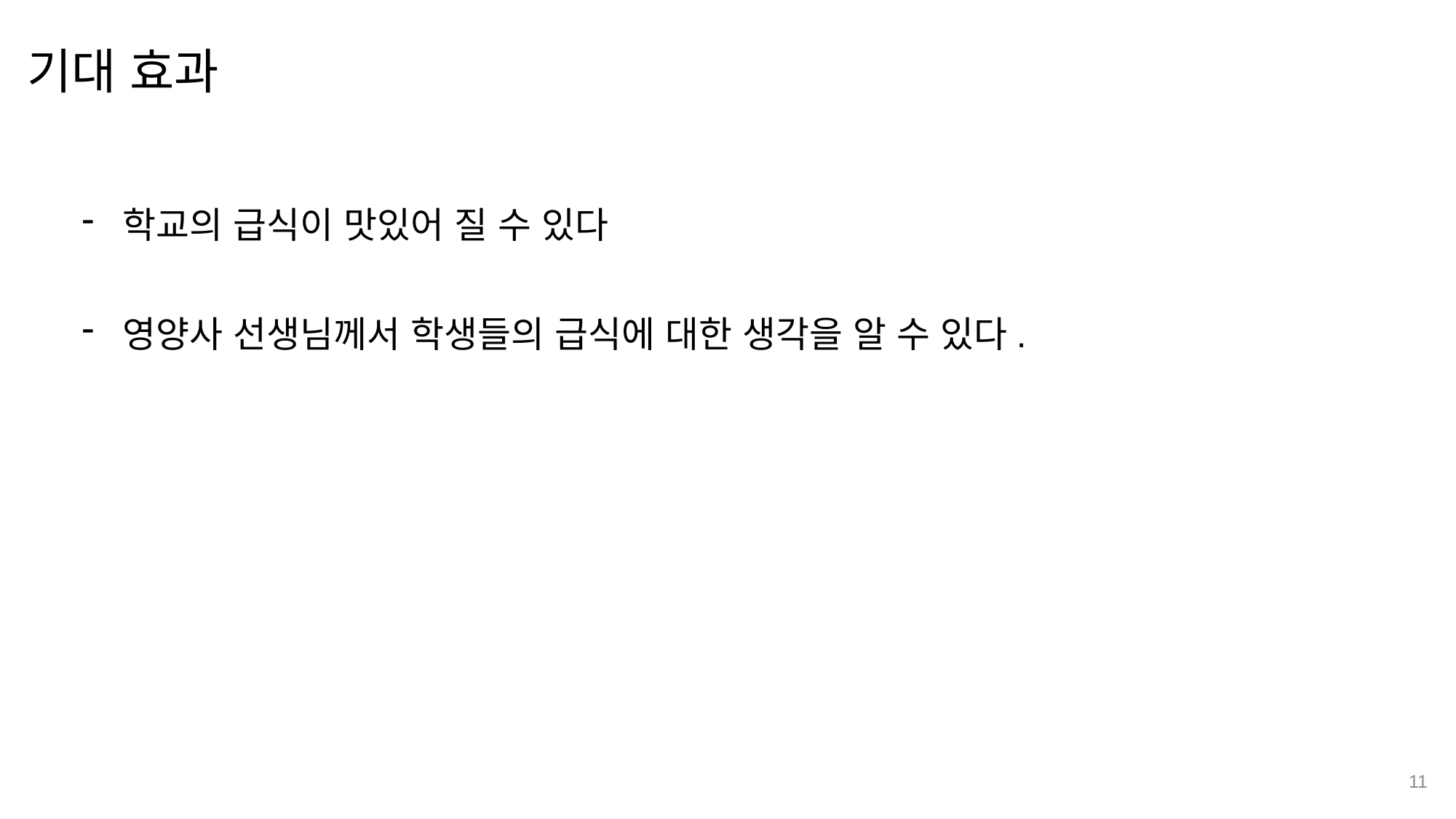

기대 효과
나눔스퀘어OTF ExtraBold
나눔스퀘어OTF Bold
학교의 급식이 맛있어 질 수 있다
영양사 선생님께서 학생들의 급식에 대한 생각을 알 수 있다.
나눔스퀘어OTF
11